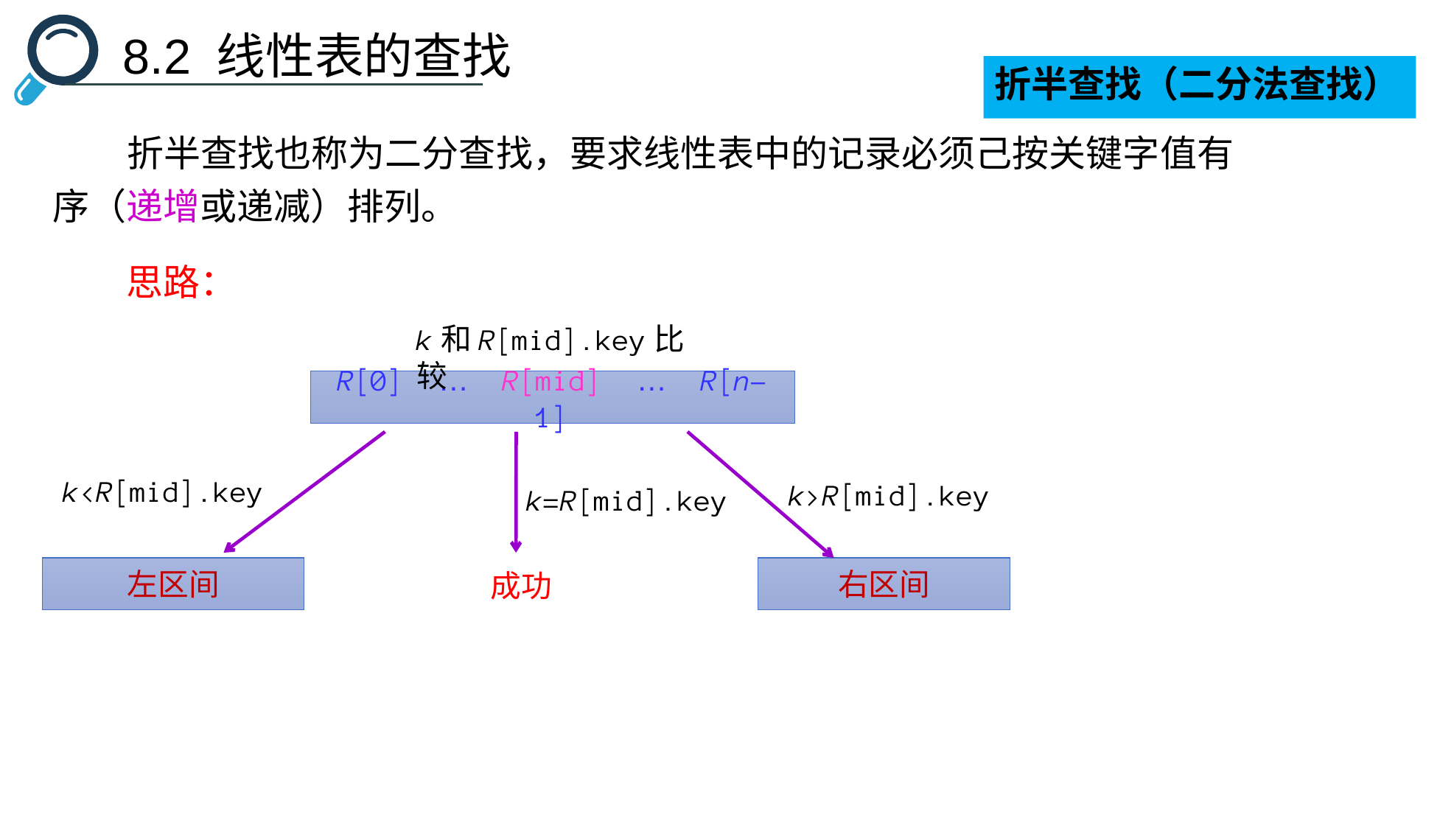

8.2 线性表的查找
折半查找（二分法查找）
　　折半查找也称为二分查找，要求线性表中的记录必须己按关键字值有序（递增或递减）排列。
　　思路：
k和R[mid].key比较
R[0]  …  R[mid]  …  R[n-1]
k<R[mid].key
k>R[mid].key
k=R[mid].key
左区间
右区间
成功